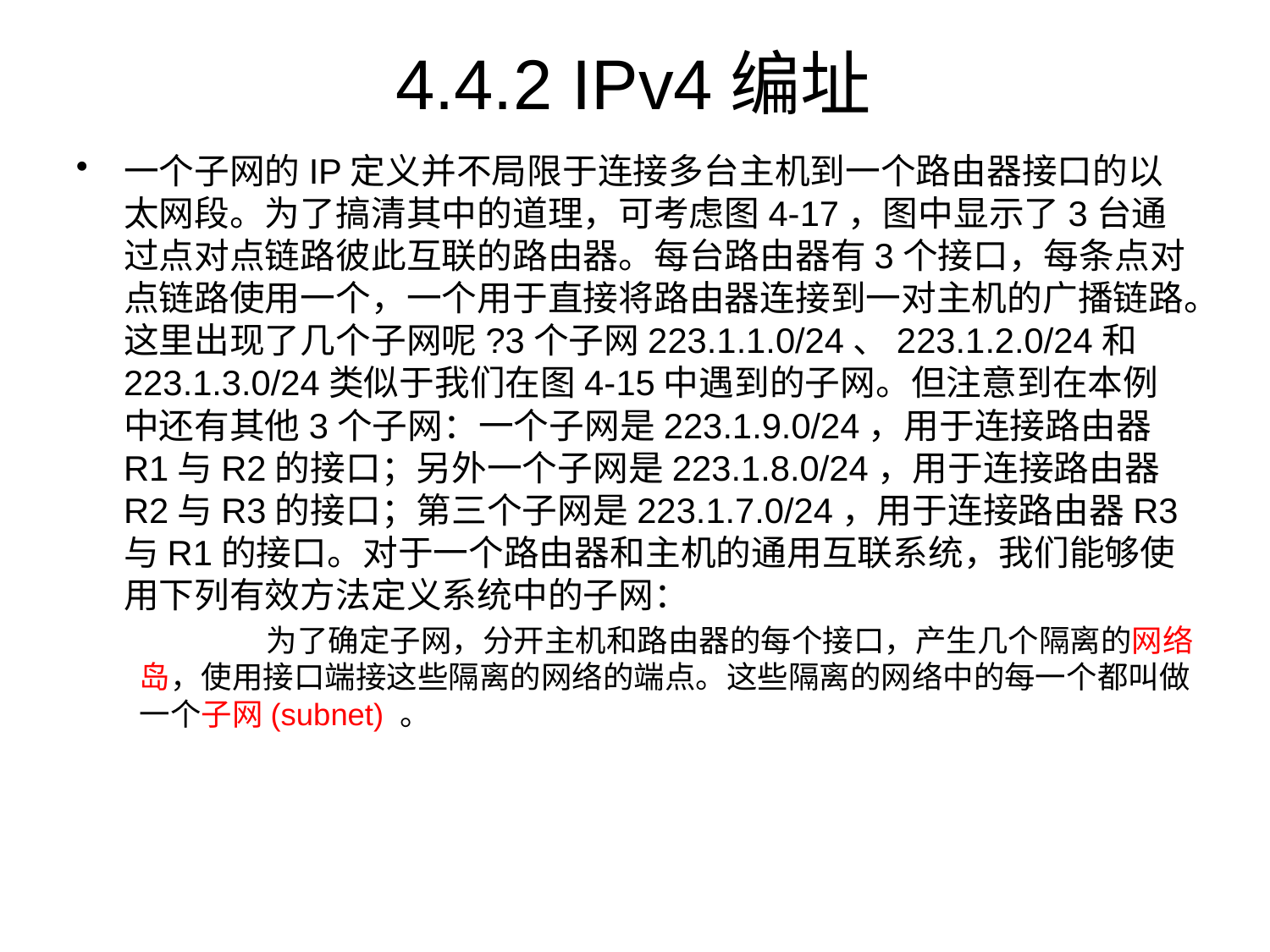

# 4.4.2 IPv4编址
一个子网的IP定义并不局限于连接多台主机到一个路由器接口的以太网段。为了搞清其中的道理，可考虑图4-17，图中显示了3台通过点对点链路彼此互联的路由器。每台路由器有3个接口，每条点对点链路使用一个，一个用于直接将路由器连接到一对主机的广播链路。这里出现了几个子网呢?3个子网223.1.1.0/24、223.1.2.0/24和223.1.3.0/24类似于我们在图4-15中遇到的子网。但注意到在本例中还有其他3个子网：一个子网是223.1.9.0/24，用于连接路由器R1与R2的接口；另外一个子网是223.1.8.0/24，用于连接路由器R2与R3的接口；第三个子网是223.1.7.0/24，用于连接路由器R3与R1的接口。对于一个路由器和主机的通用互联系统，我们能够使用下列有效方法定义系统中的子网：
	为了确定子网，分开主机和路由器的每个接口，产生几个隔离的网络岛，使用接口端接这些隔离的网络的端点。这些隔离的网络中的每一个都叫做一个子网(subnet) 。